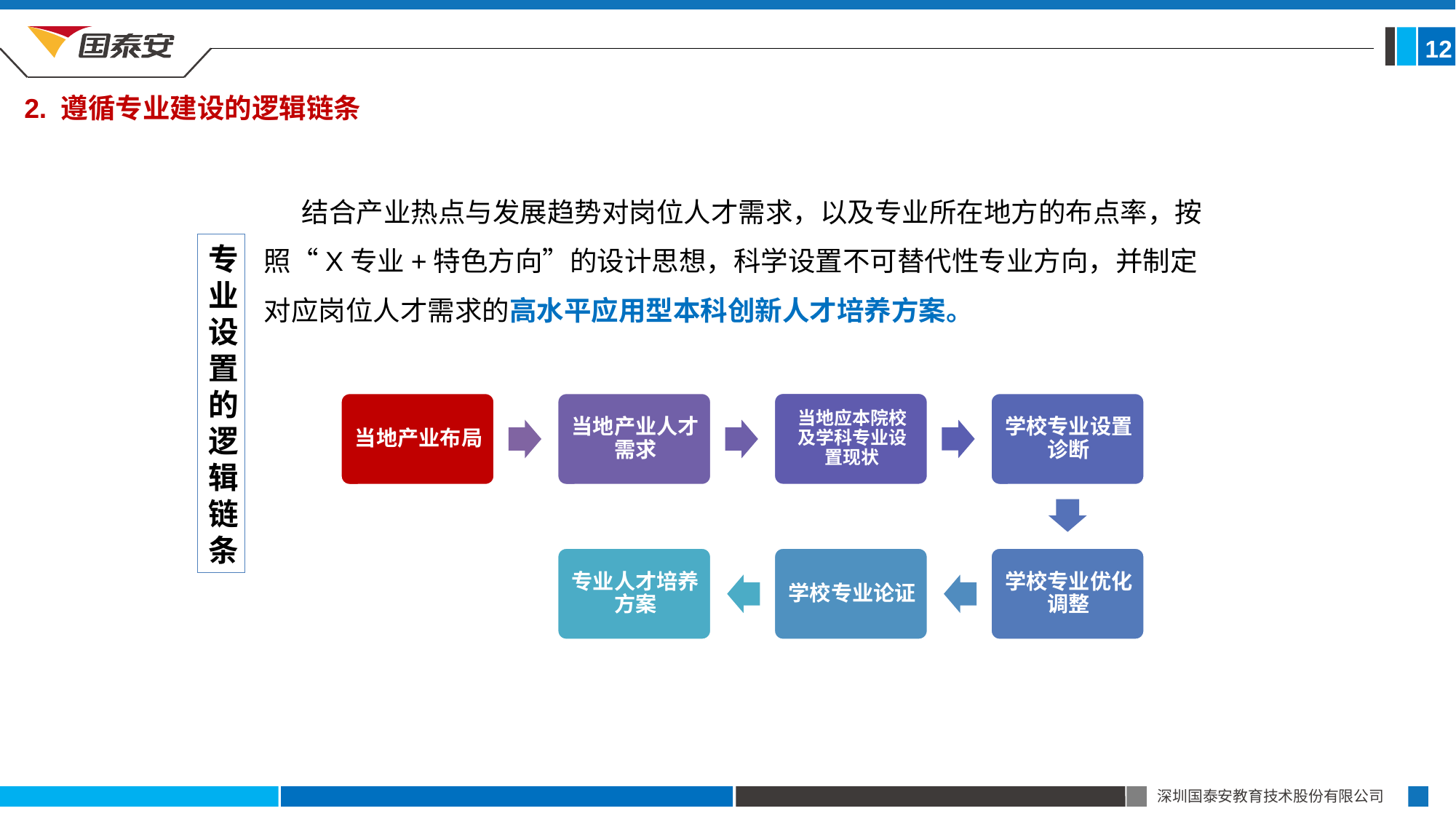

12
2. 遵循专业建设的逻辑链条
     结合产业热点与发展趋势对岗位人才需求，以及专业所在地方的布点率，按照“X专业+特色方向”的设计思想，科学设置不可替代性专业方向，并制定对应岗位人才需求的高水平应用型本科创新人才培养方案。
专业设置的逻辑链条
当地产业布局

当地产业人才需求

当地应本院校
及学科专业设
置现状

学校专业设置诊断

学校专业优化调整

学校专业论证

专业人才培养方案